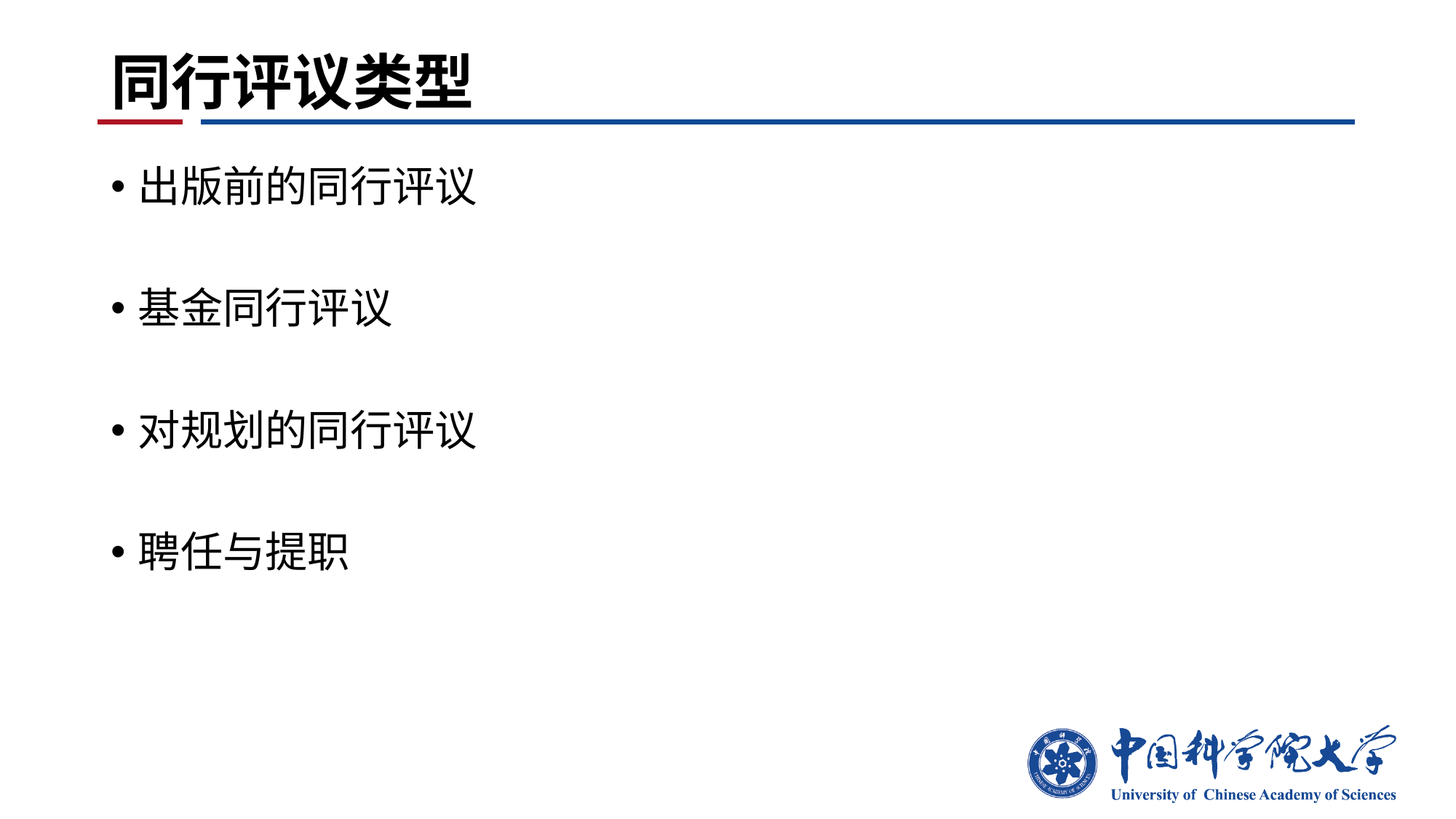

# 同行评议类型
出版前的同行评议

基金同行评议

对规划的同行评议

聘任与提职